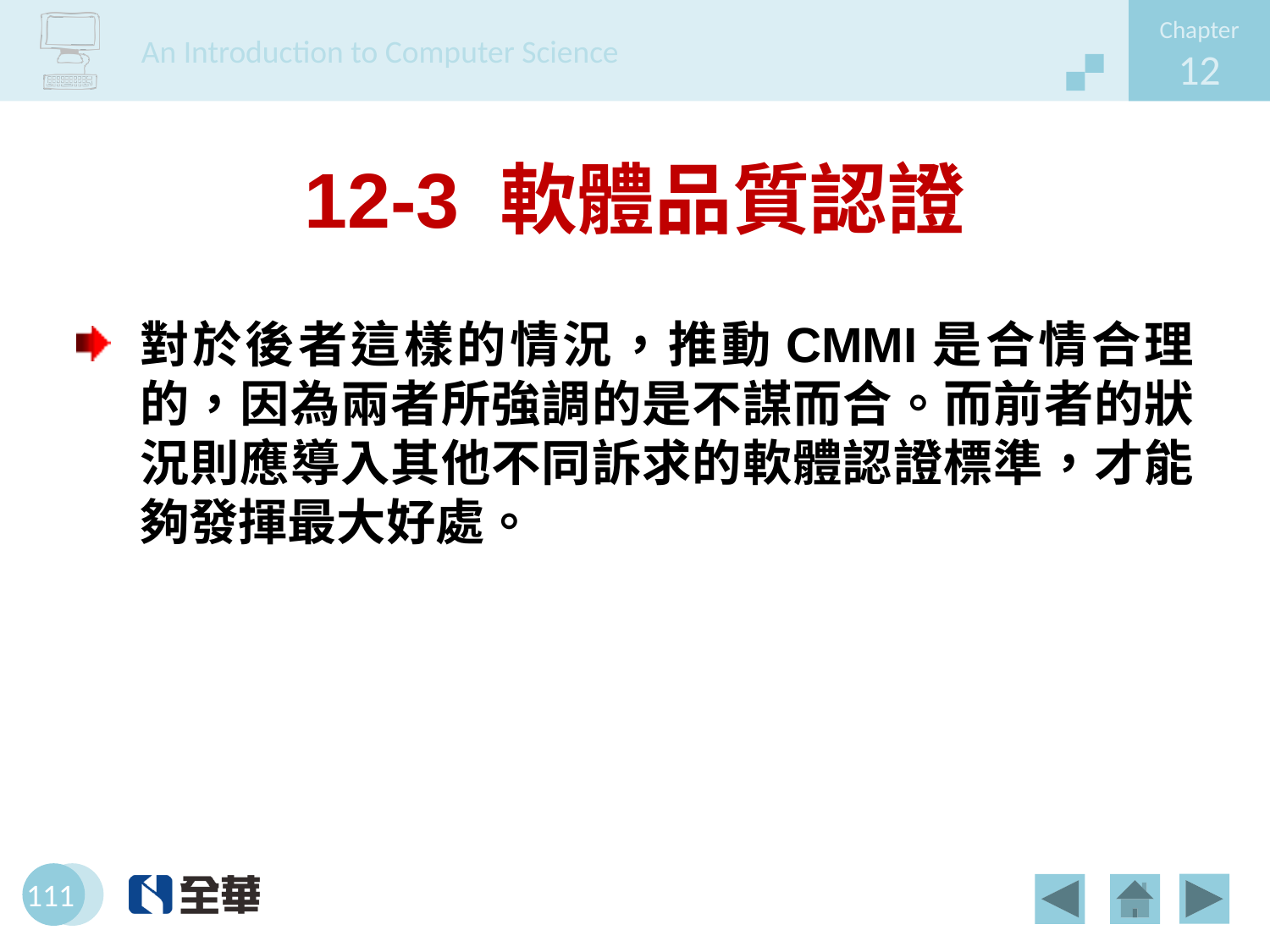

# 12-3 軟體品質認證
對於後者這樣的情況，推動CMMI是合情合理的，因為兩者所強調的是不謀而合。而前者的狀況則應導入其他不同訴求的軟體認證標準，才能夠發揮最大好處。